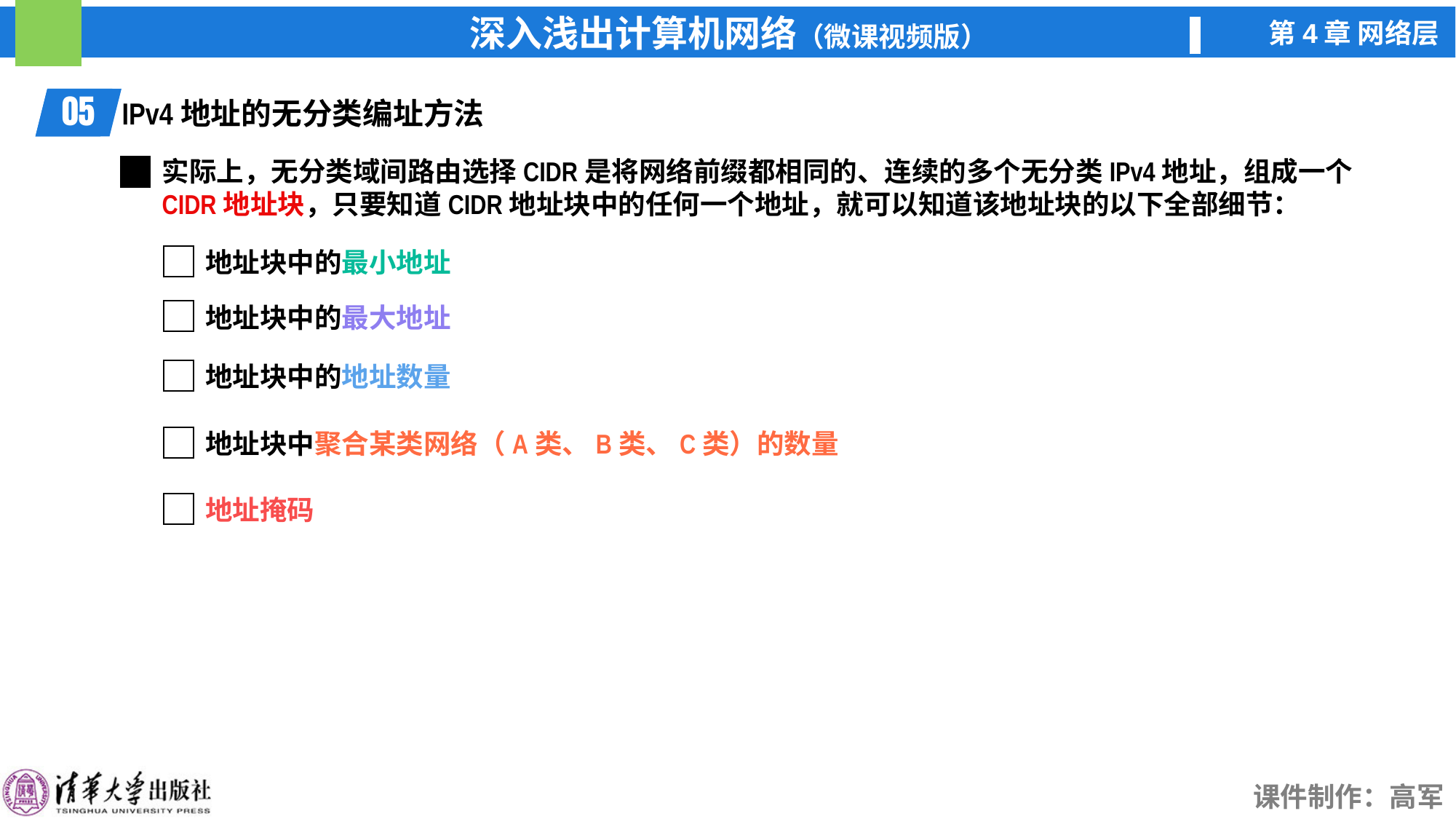

01
IPv4地址的无分类编址方法
05
实际上，无分类域间路由选择CIDR是将网络前缀都相同的、连续的多个无分类IPv4地址，组成一个CIDR地址块，只要知道CIDR地址块中的任何一个地址，就可以知道该地址块的以下全部细节：

地址块中的最小地址

地址块中的最大地址

地址块中的地址数量

地址块中聚合某类网络（A类、B类、C类）的数量

地址掩码